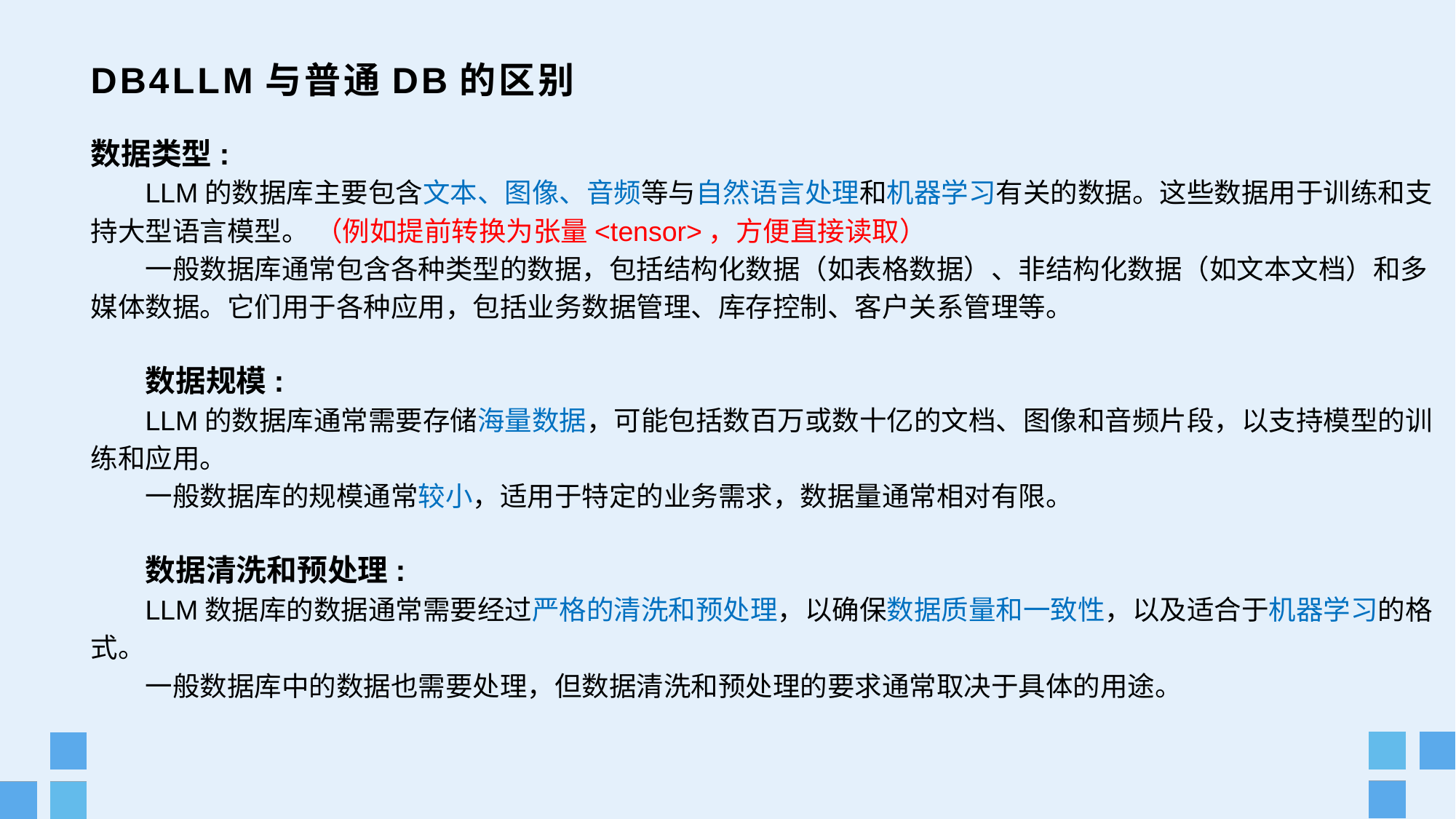

# DB4LLM与普通DB的区别
数据类型:
LLM的数据库主要包含文本、图像、音频等与自然语言处理和机器学习有关的数据。这些数据用于训练和支持大型语言模型。 （例如提前转换为张量<tensor>，方便直接读取）
一般数据库通常包含各种类型的数据，包括结构化数据（如表格数据）、非结构化数据（如文本文档）和多媒体数据。它们用于各种应用，包括业务数据管理、库存控制、客户关系管理等。

数据规模:
LLM的数据库通常需要存储海量数据，可能包括数百万或数十亿的文档、图像和音频片段，以支持模型的训练和应用。
一般数据库的规模通常较小，适用于特定的业务需求，数据量通常相对有限。

数据清洗和预处理:
LLM数据库的数据通常需要经过严格的清洗和预处理，以确保数据质量和一致性，以及适合于机器学习的格式。
一般数据库中的数据也需要处理，但数据清洗和预处理的要求通常取决于具体的用途。